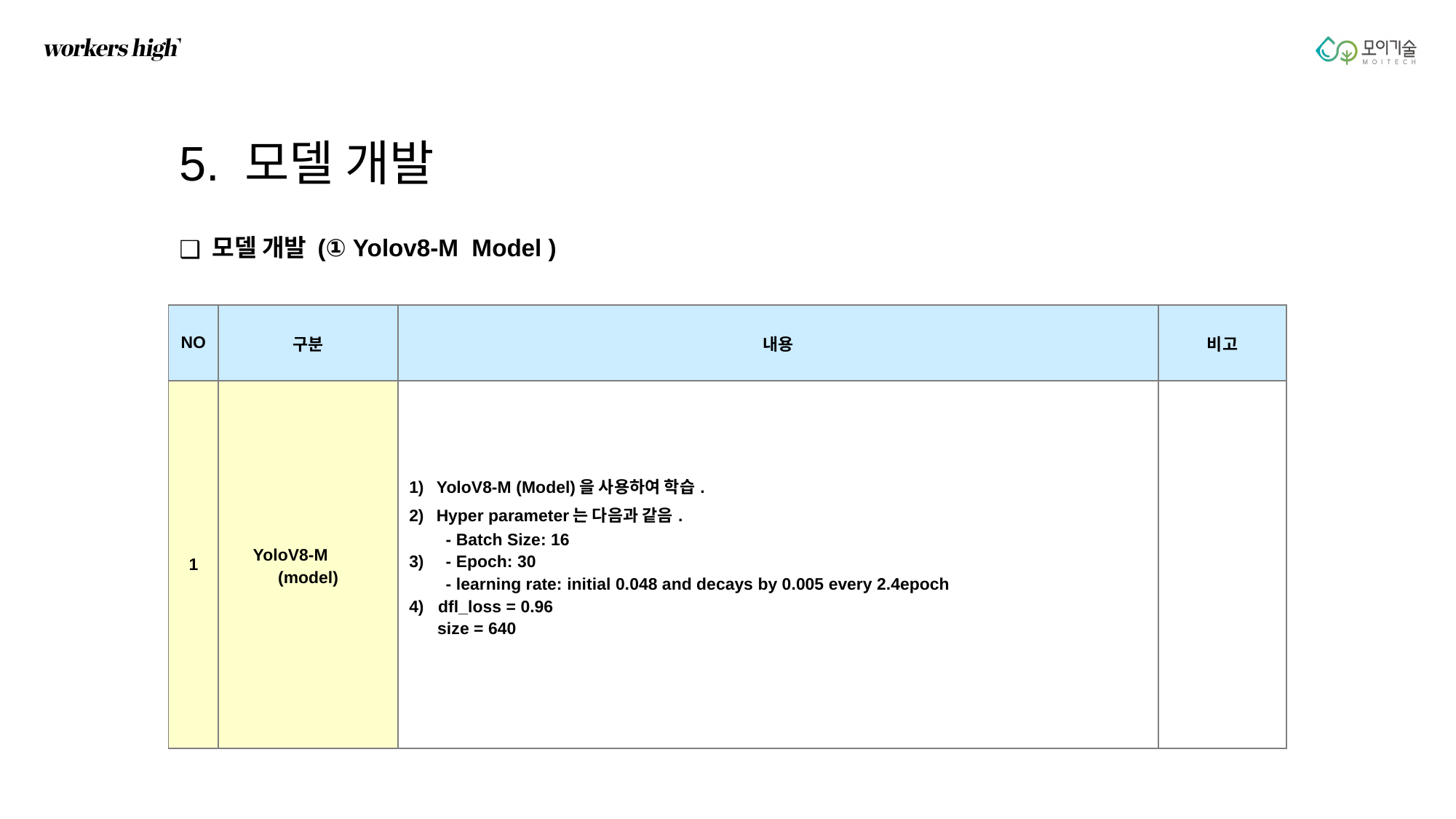

5. 모델 개발
 모델 개발 (① Yolov8-M  Model )
| NO | 구분 | 내용 | 비고 |
| --- | --- | --- | --- |
| 1 | YoloV8-M (model) | YoloV8-M (Model)을 사용하여 학습. Hyper parameter는 다음과 같음. - Batch Size: 16 - Epoch: 30 - learning rate: initial 0.048 and decays by 0.005 every 2.4epoch 4) dfl\_loss = 0.96 size = 640 |  |